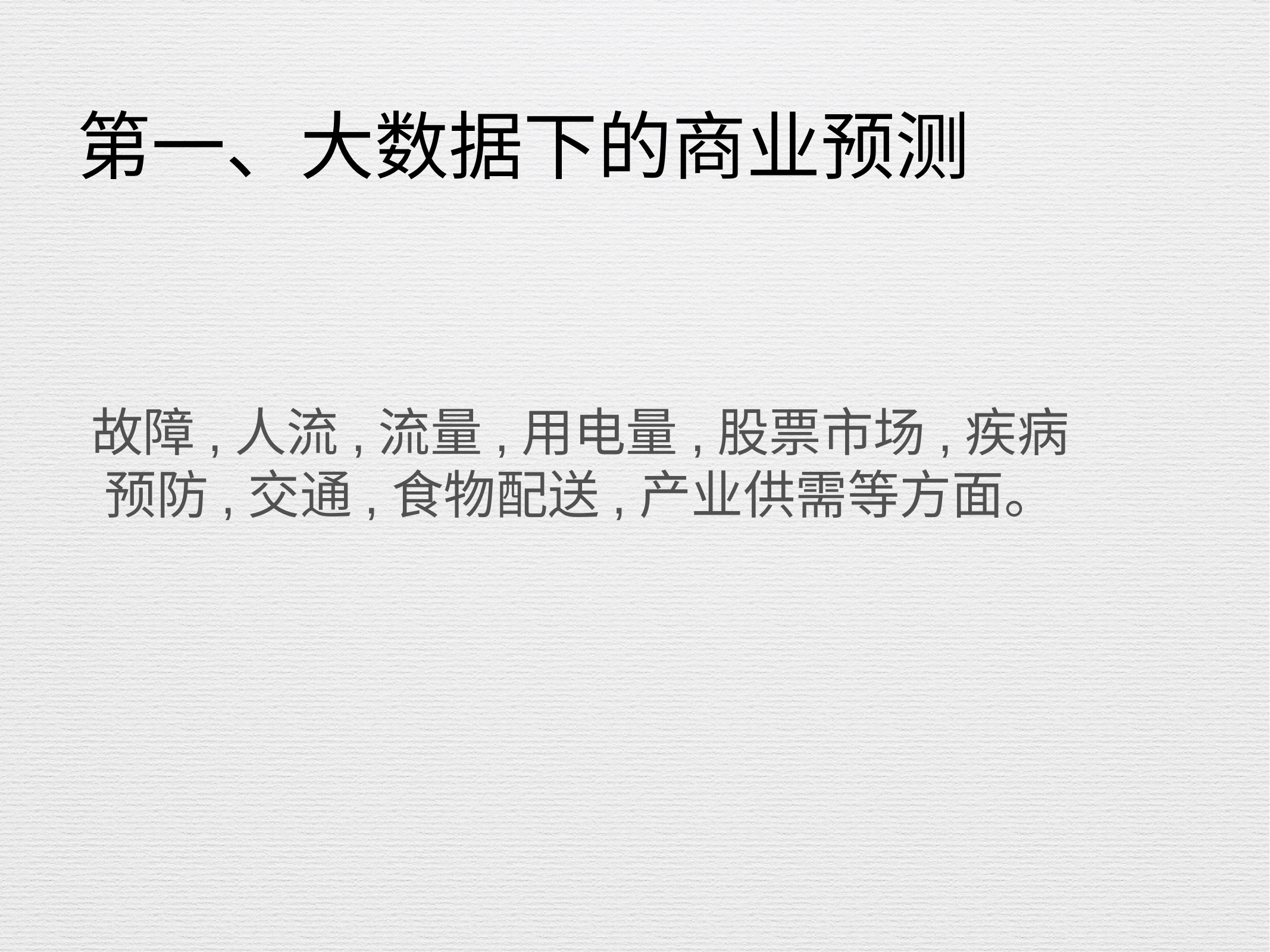

# 第一、大数据下的商业预测
故障,人流,流量,用电量,股票市场,疾病预防,交通,食物配送,产业供需等方面。